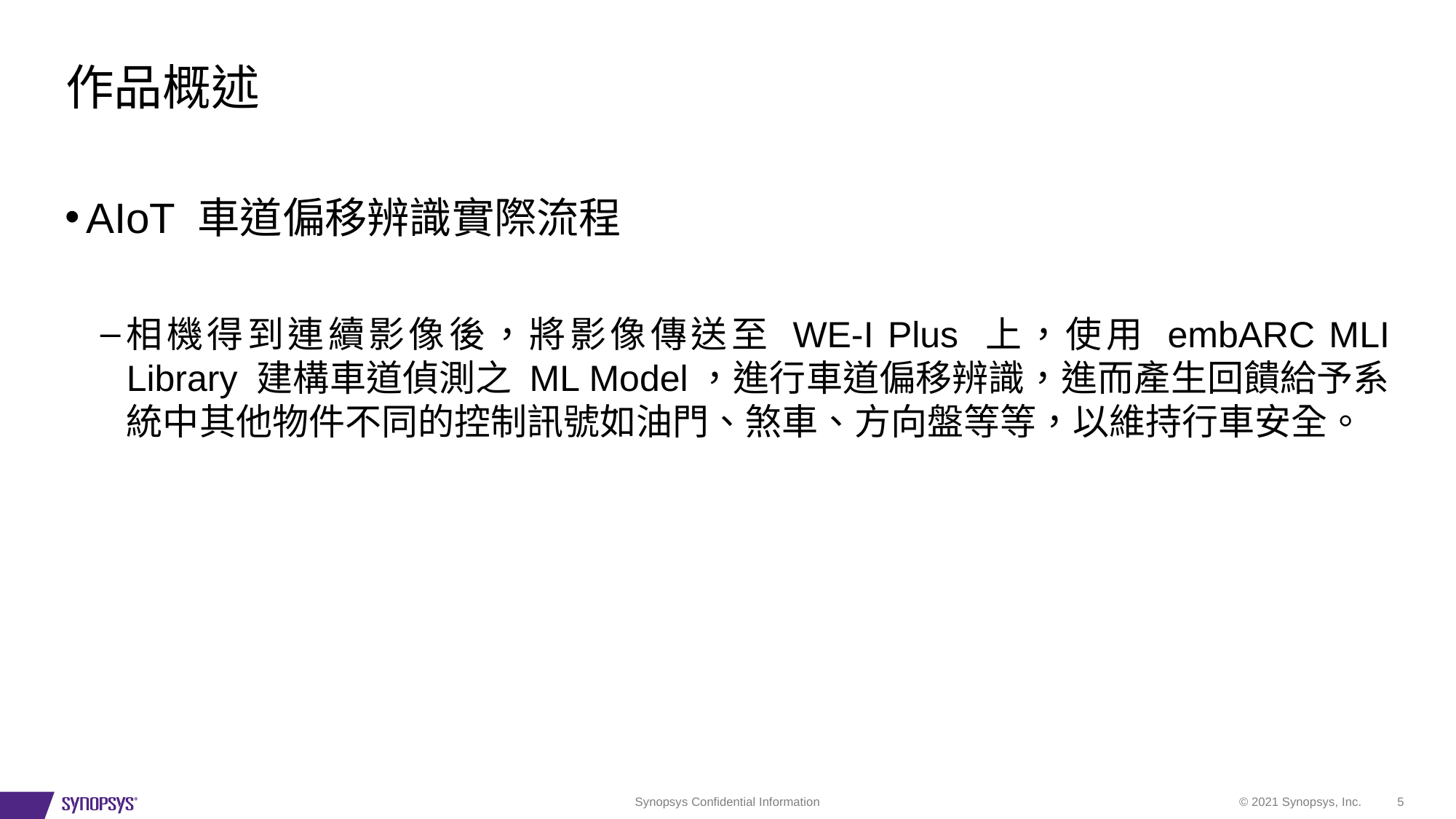

# 作品概述
AIoT 車道偏移辨識實際流程

相機得到連續影像後，將影像傳送至 WE-I Plus 上，使用 embARC MLI Library 建構車道偵測之 ML Model，進行車道偏移辨識，進而產生回饋給予系統中其他物件不同的控制訊號如油門、煞車、方向盤等等，以維持行車安全。